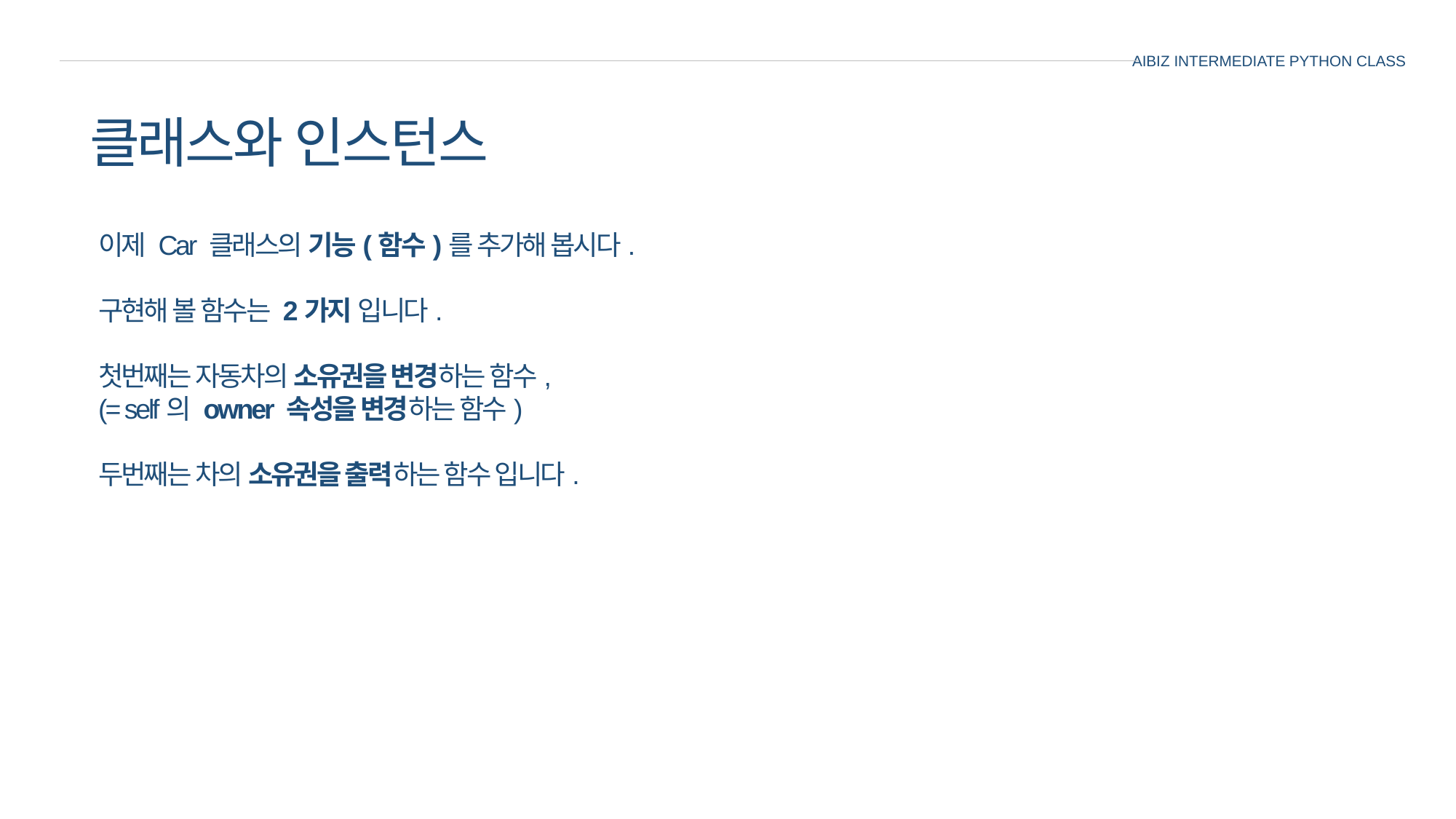

AIBIZ INTERMEDIATE PYTHON CLASS
클래스와 인스턴스
이제 Car 클래스의 기능(함수)를 추가해 봅시다.

구현해 볼 함수는 2가지 입니다.

첫번째는 자동차의 소유권을 변경하는 함수,
(= self의 owner 속성을 변경하는 함수)

두번째는 차의 소유권을 출력하는 함수 입니다.